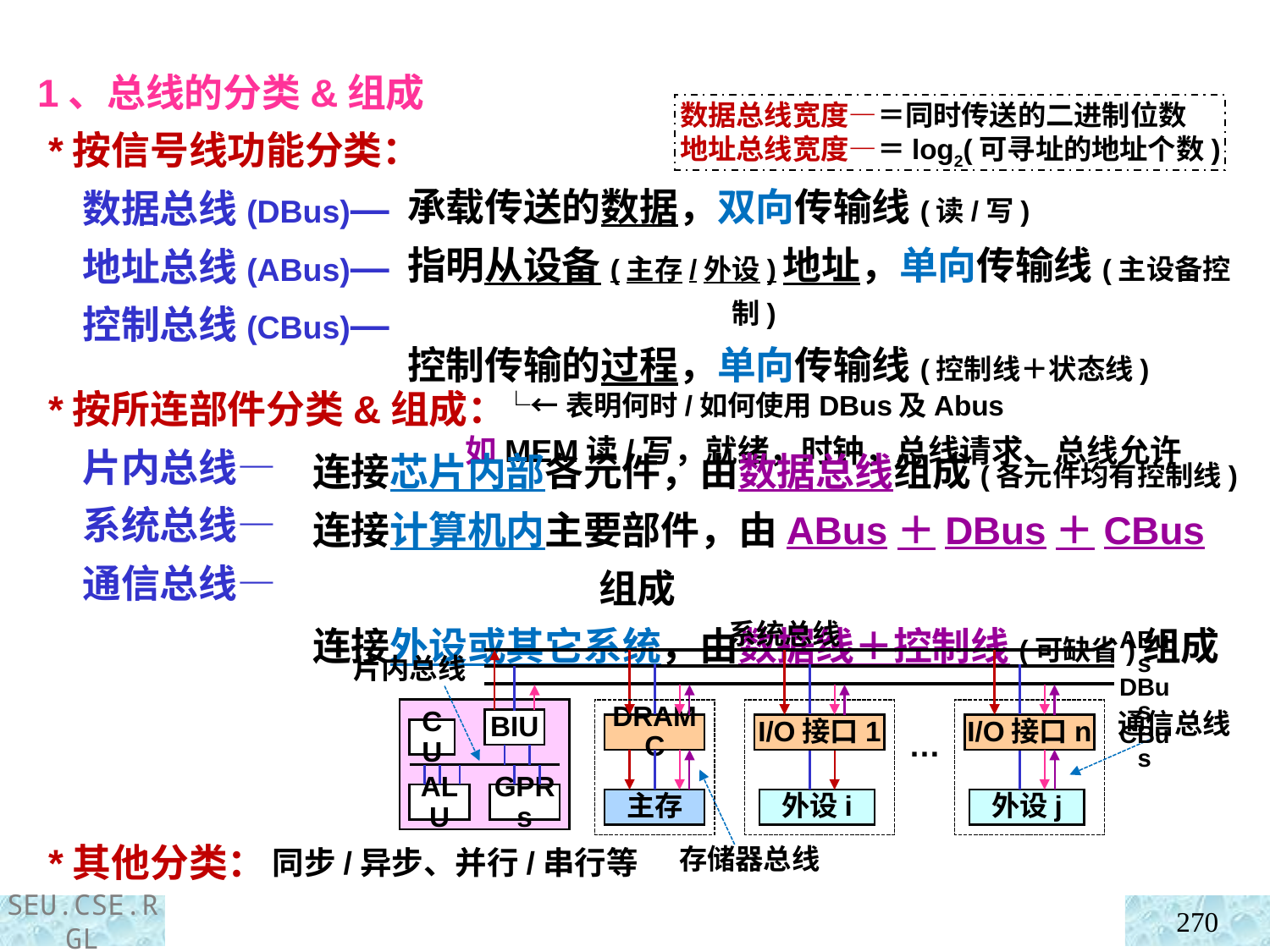

1、总线的分类&组成
 *按信号线功能分类：
    数据总线(DBus)—
    地址总线(ABus)—
    控制总线(CBus)—
 *按所连部件分类&组成：
    片内总线—
    系统总线—
    通信总线—

 *其他分类：
数据总线宽度—＝同时传送的二进制位数
地址总线宽度—＝log2(可寻址的地址个数)
承载传送的数据，双向传输线(读/写)
指明从设备(主存/外设)地址，单向传输线(主设备控制)
控制传输的过程，单向传输线(控制线＋状态线)
               └←表明何时/如何使用DBus及Abus
       如MEM读/写，就绪，时钟，总线请求、总线允许
连接芯片内部各元件，由数据总线组成(各元件均有控制线)
连接计算机内主要部件，由ABus＋DBus＋CBus组成
连接外设或其它系统，由数据线＋控制线(可缺省)组成
系统总线
ABus
DBus
CBus
片内总线

BIU
通信总线
DRAMC
I/O接口1
I/O接口n
CU
…
ALU
GPRs
主存
外设i
外设j
存储器总线
同步/异步、并行/串行等
270